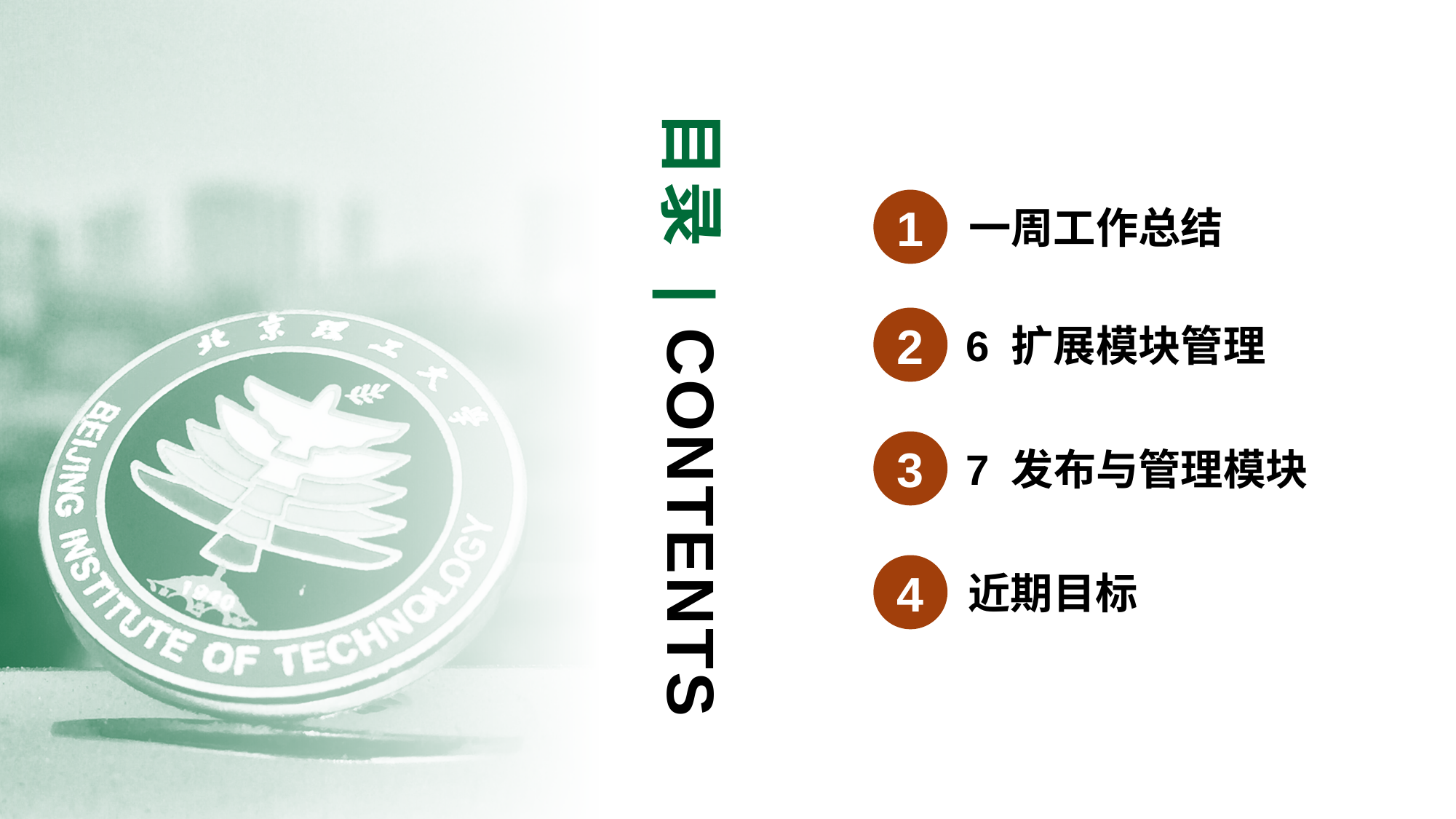

目录 | CONTENTS
1
一周工作总结
2
6 扩展模块管理
3
7 发布与管理模块
4
近期目标